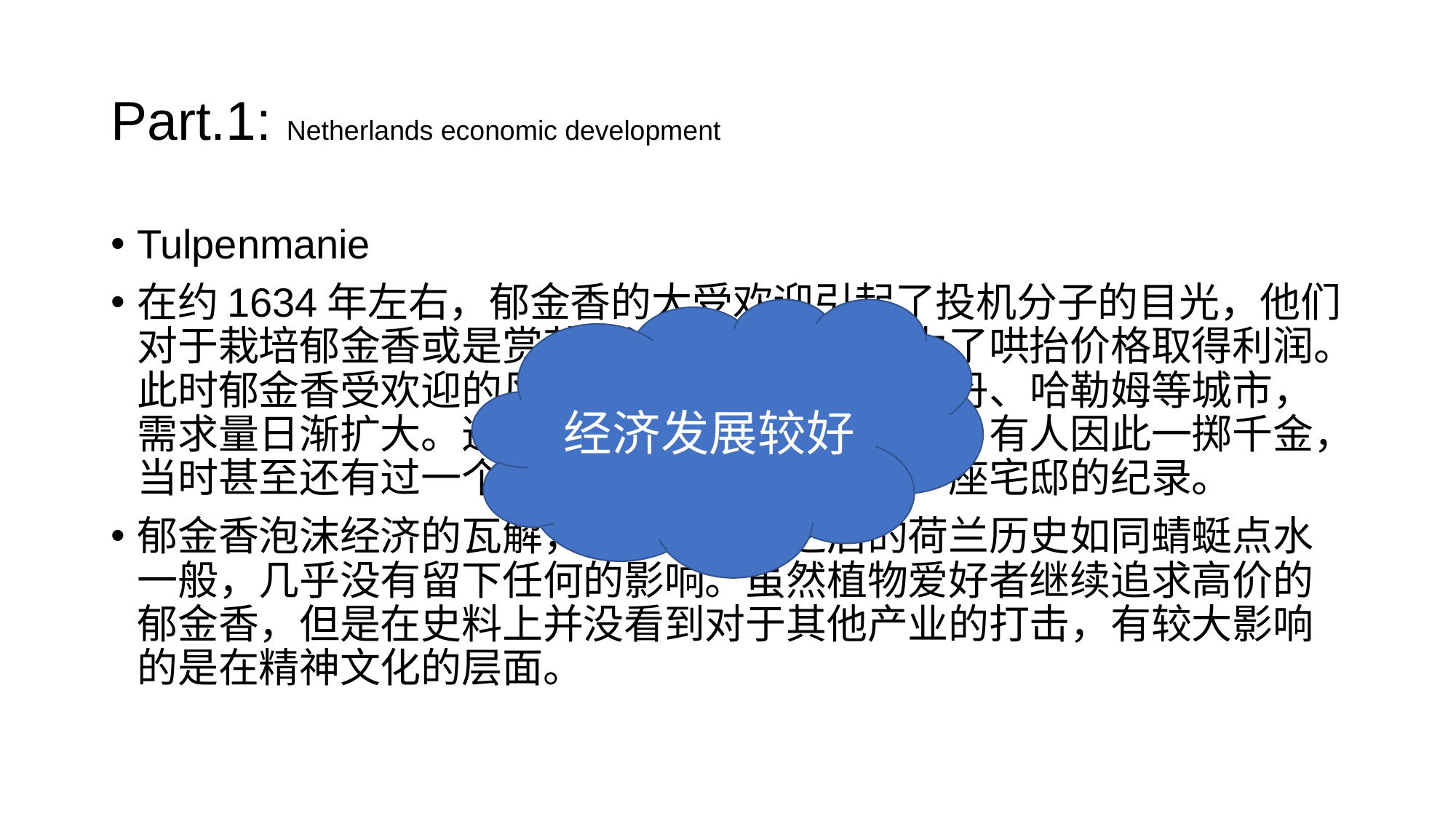

# Part.1: Netherlands economic development
Tulpenmanie
在约1634年左右，郁金香的大受欢迎引起了投机分子的目光，他们对于栽培郁金香或是赏花并没有兴趣，只是为了哄抬价格取得利润。此时郁金香受欢迎的风气从莱顿传到阿姆斯特丹、哈勒姆等城市，需求量日渐扩大。这些投机分子有计划地行动，有人因此一掷千金，当时甚至还有过一个高级品种的球根交换了一座宅邸的纪录。
郁金香泡沫经济的瓦解，对于经济和之后的荷兰历史如同蜻蜓点水一般，几乎没有留下任何的影响。虽然植物爱好者继续追求高价的郁金香，但是在史料上并没看到对于其他产业的打击，有较大影响的是在精神文化的层面。
经济发展较好